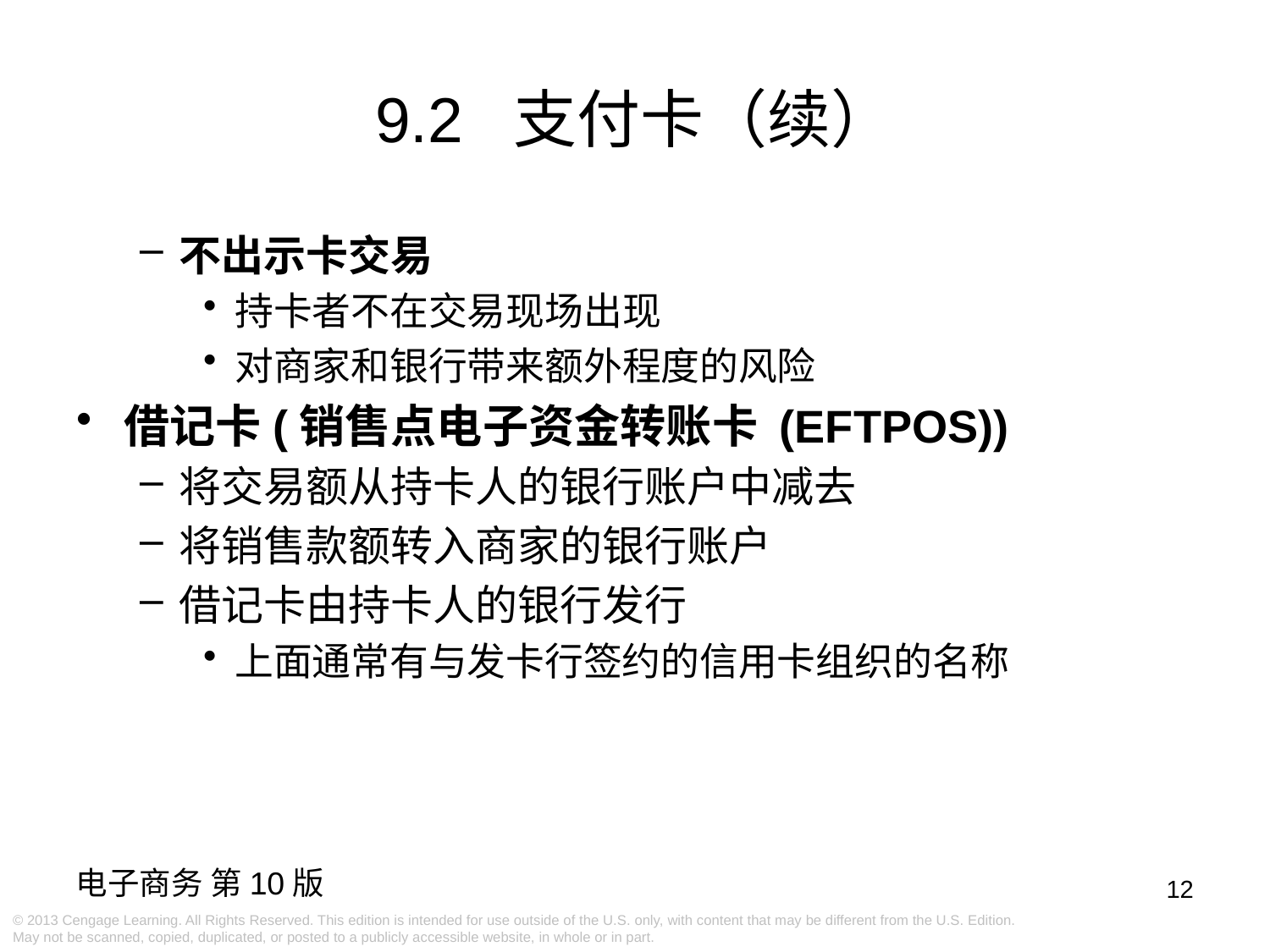

9.2  支付卡（续）
不出示卡交易
持卡者不在交易现场出现
对商家和银行带来额外程度的风险
借记卡(销售点电子资金转账卡 (EFTPOS))
将交易额从持卡人的银行账户中减去
将销售款额转入商家的银行账户
借记卡由持卡人的银行发行
上面通常有与发卡行签约的信用卡组织的名称
12